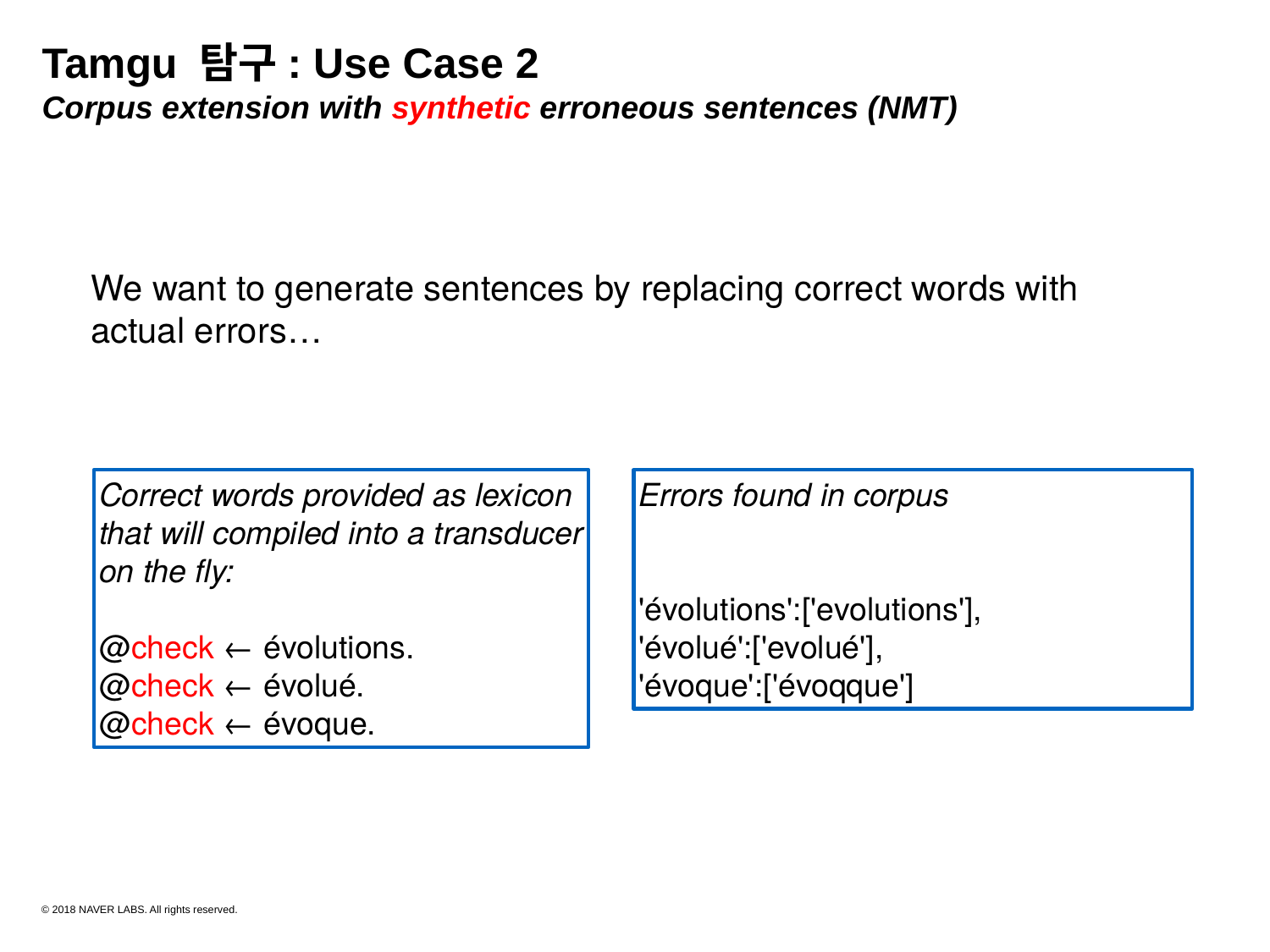

Tamgu 탐구: Use Case 2
Corpus extension with synthetic erroneous sentences (NMT)
We want to generate sentences by replacing correct words with actual errors…

Correct words provided as lexicon
that will compiled into a transducer
on the fly:

@check ← évolutions.
@check ← évolué.
@check ← évoque.
Errors found in corpus

'évolutions':['evolutions'],
'évolué':['evolué'],
'évoque':['évoqque']